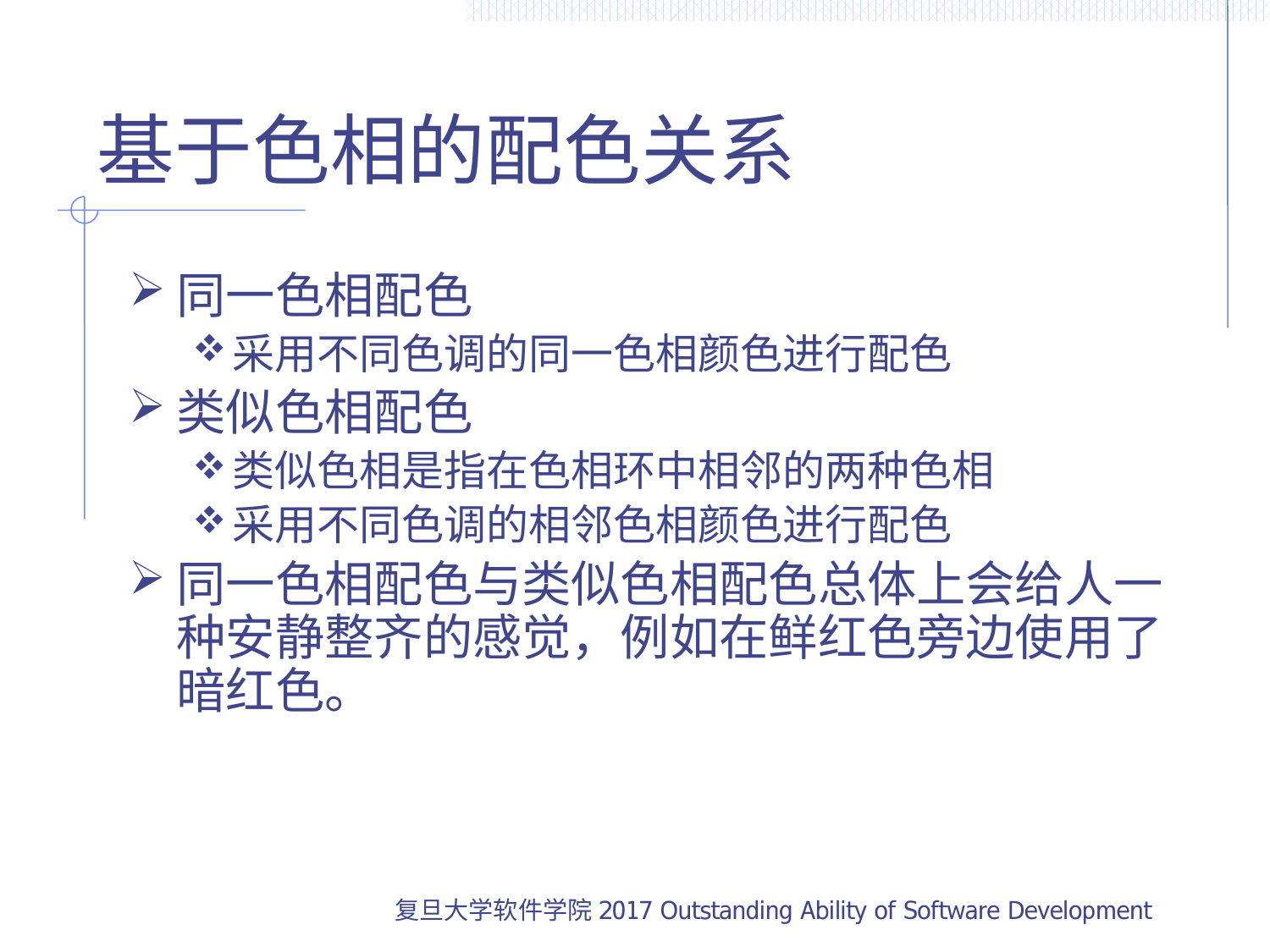

# 基于色相的配色关系
同一色相配色
采用不同色调的同一色相颜色进行配色
类似色相配色
类似色相是指在色相环中相邻的两种色相
采用不同色调的相邻色相颜色进行配色
同一色相配色与类似色相配色总体上会给人一种安静整齐的感觉，例如在鲜红色旁边使用了暗红色。